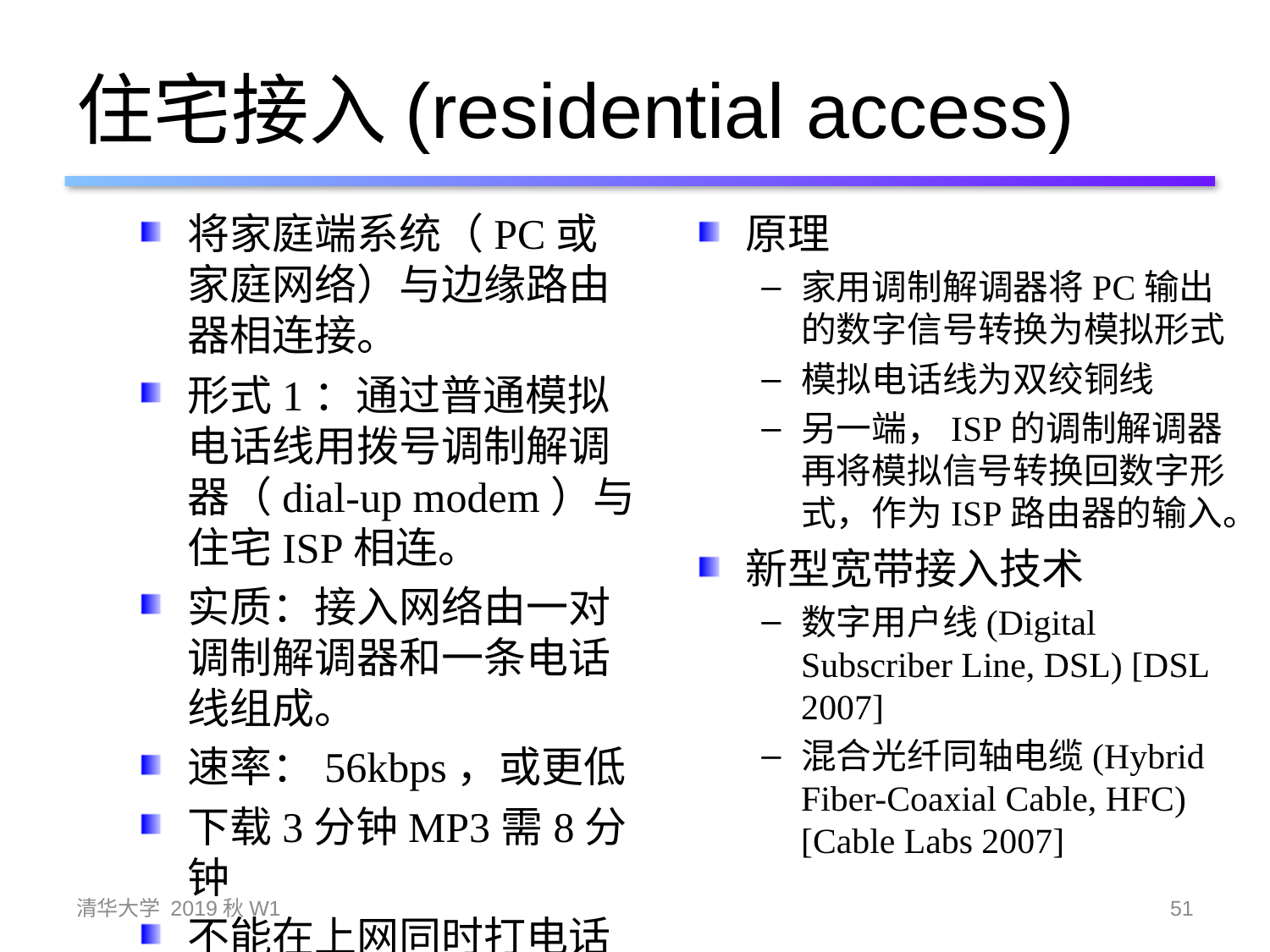

# 住宅接入(residential access)
将家庭端系统（PC或家庭网络）与边缘路由器相连接。
形式1：通过普通模拟电话线用拨号调制解调器（dial-up modem）与住宅ISP相连。
实质：接入网络由一对调制解调器和一条电话线组成。
速率：56kbps，或更低
下载3分钟MP3需8分钟
不能在上网同时打电话
原理
家用调制解调器将PC输出的数字信号转换为模拟形式
模拟电话线为双绞铜线
另一端，ISP的调制解调器再将模拟信号转换回数字形式，作为ISP路由器的输入。
新型宽带接入技术
数字用户线(Digital Subscriber Line, DSL) [DSL 2007]
混合光纤同轴电缆(Hybrid Fiber-Coaxial Cable, HFC) [Cable Labs 2007]
清华大学 2019秋W1
51